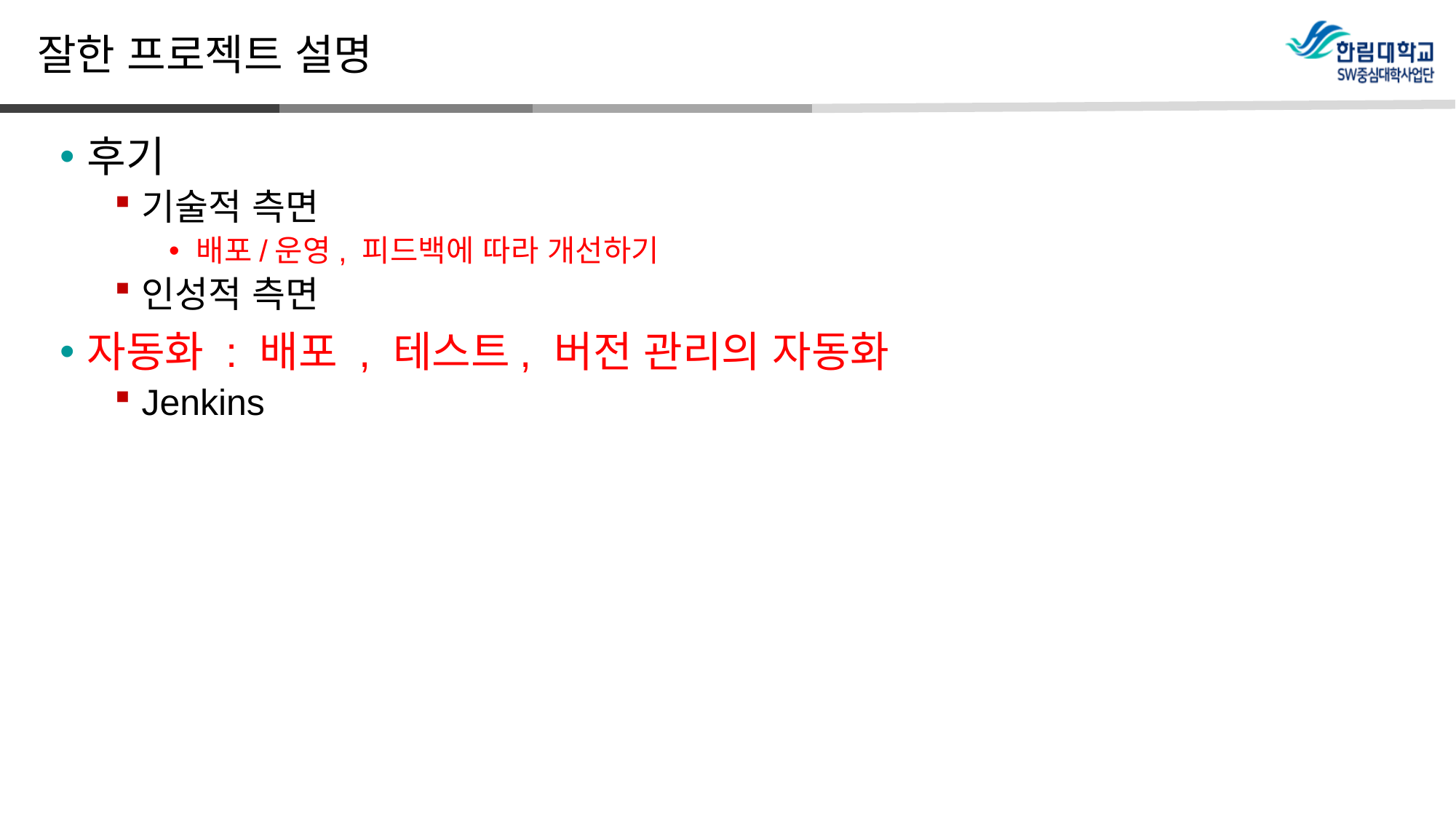

# 잘한 프로젝트 설명
후기
기술적 측면
배포/운영, 피드백에 따라 개선하기
인성적 측면
자동화 : 배포 , 테스트, 버전 관리의 자동화
Jenkins